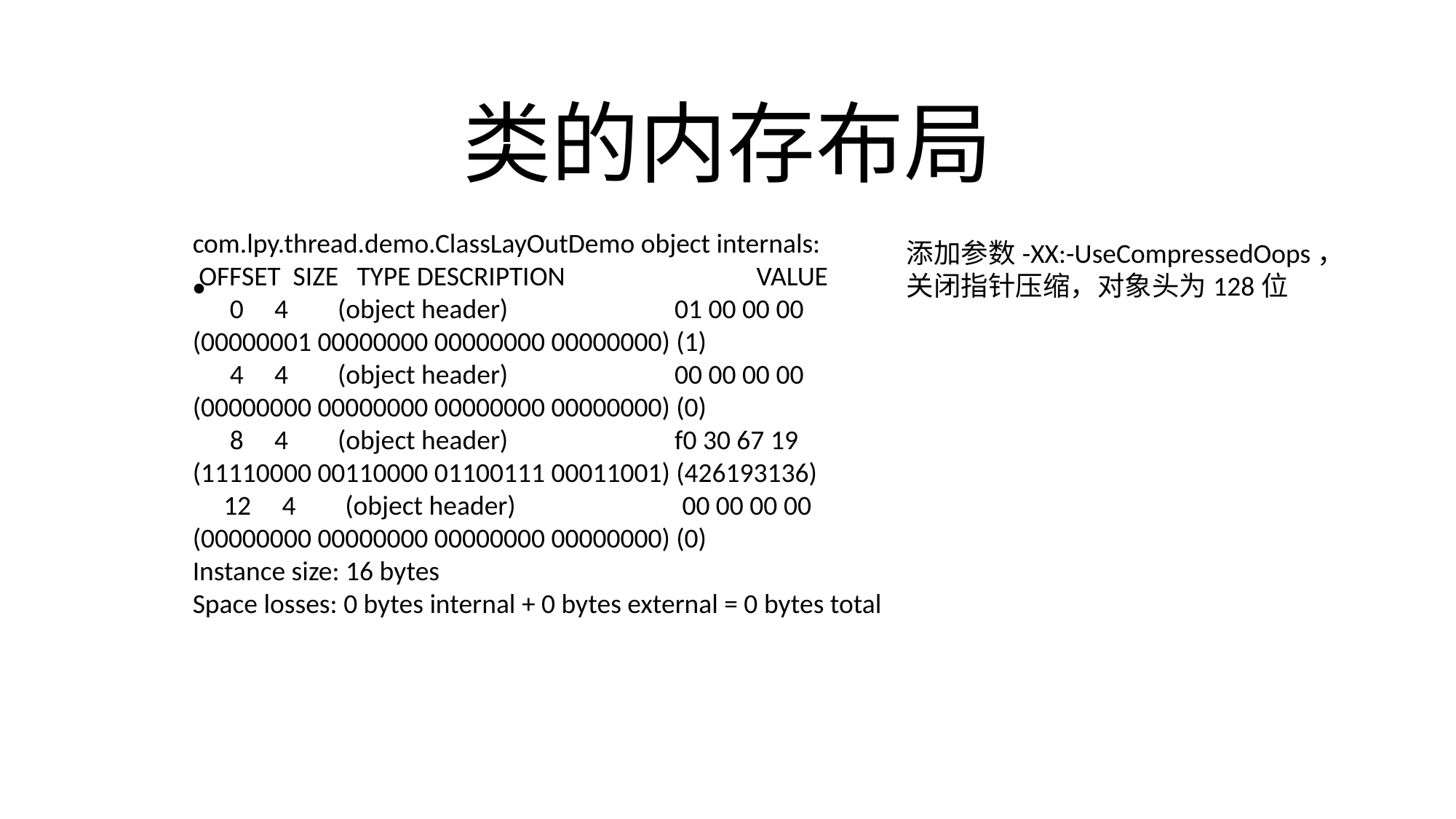

# 类的内存布局
com.lpy.thread.demo.ClassLayOutDemo object internals:
 OFFSET  SIZE   TYPE DESCRIPTION                               VALUE
      0     4        (object header)                           01 00 00 00 (00000001 00000000 00000000 00000000) (1)
      4     4        (object header)                           00 00 00 00 (00000000 00000000 00000000 00000000) (0)
      8     4        (object header)                           f0 30 67 19 (11110000 00110000 01100111 00011001) (426193136)
     12     4        (object header)                           00 00 00 00 (00000000 00000000 00000000 00000000) (0)
Instance size: 16 bytes
Space losses: 0 bytes internal + 0 bytes external = 0 bytes total
添加参数-XX:-UseCompressedOops，关闭指针压缩，对象头为128位